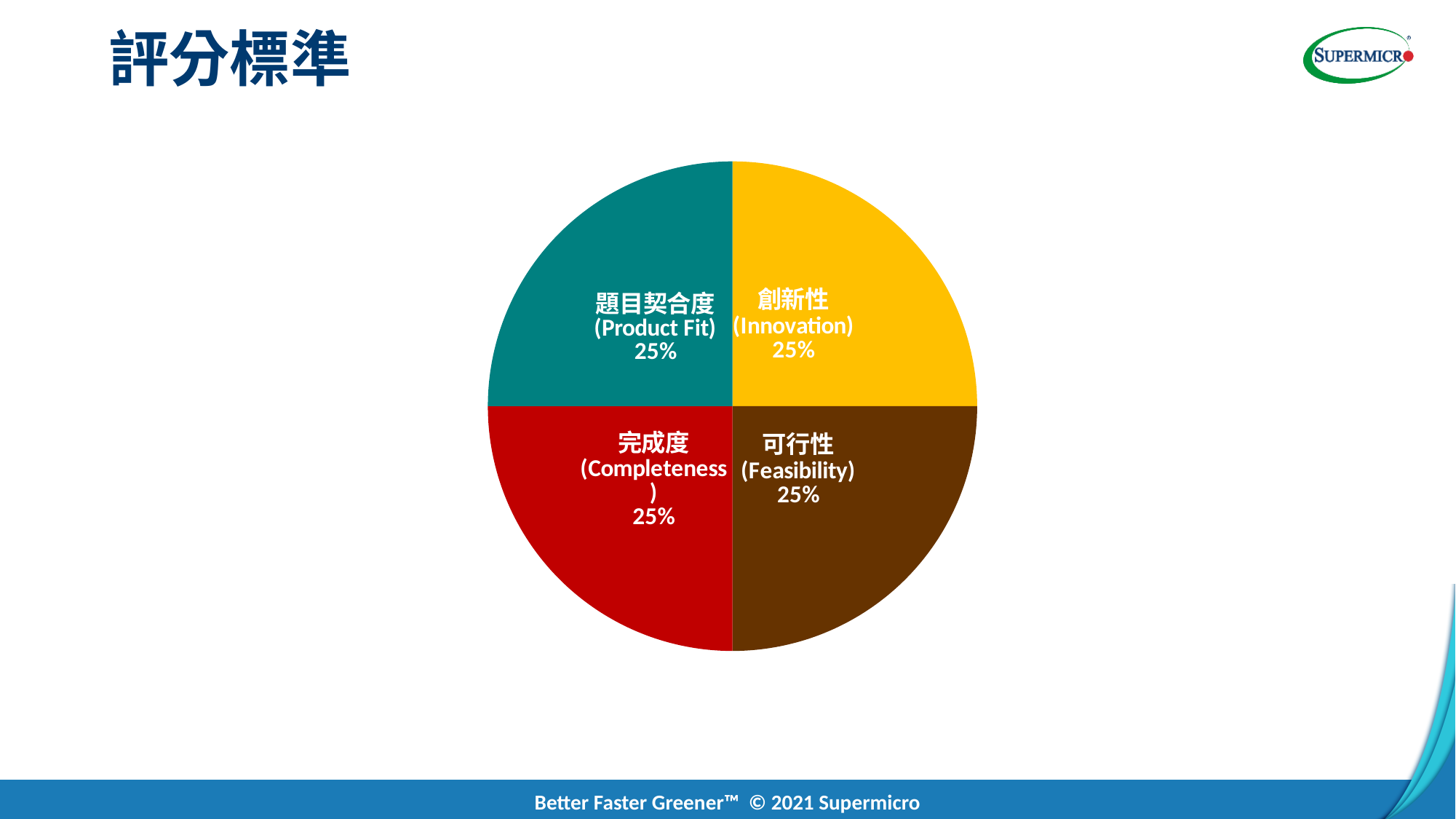

評分標準

### Chart

| Category |  |
|---|---|
| 創新性 (Innovation) | 0.25 |
| 可行性 (Feasibility) | 0.25 |
| 完成度 (Completeness) | 0.25 |
| 題目契合度 (Product Fit) | 0.25 |
Better Faster Greener™  © 2021 Supermicro